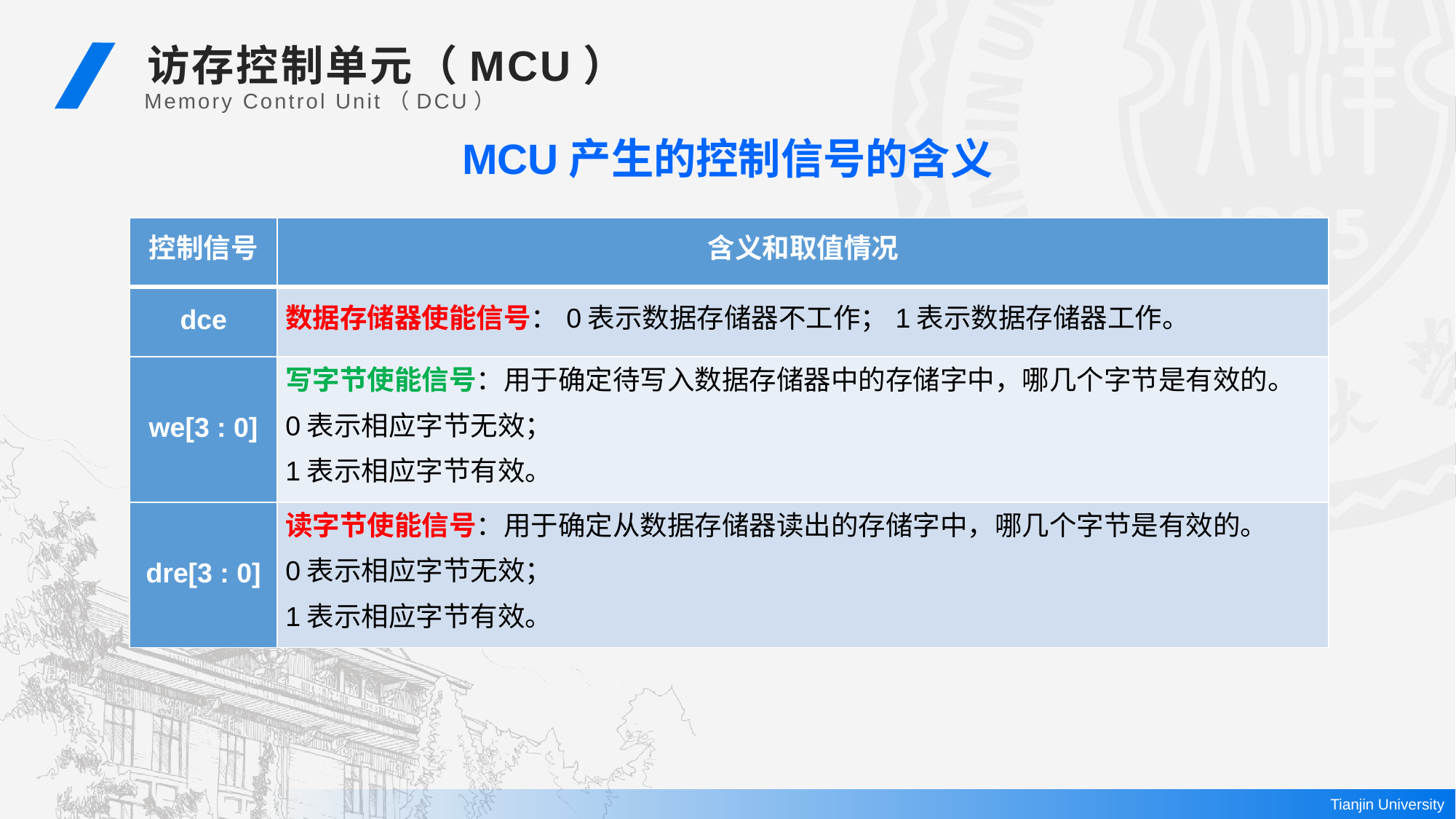

访存控制单元（MCU）
Memory Control Unit（DCU）
MCU产生的控制信号的含义
| 控制信号 | 含义和取值情况 |
| --- | --- |
| dce | 数据存储器使能信号：0表示数据存储器不工作；1表示数据存储器工作。 |
| we[3 : 0] | 写字节使能信号：用于确定待写入数据存储器中的存储字中，哪几个字节是有效的。 0表示相应字节无效； 1表示相应字节有效。 |
| dre[3 : 0] | 读字节使能信号：用于确定从数据存储器读出的存储字中，哪几个字节是有效的。 0表示相应字节无效； 1表示相应字节有效。 |